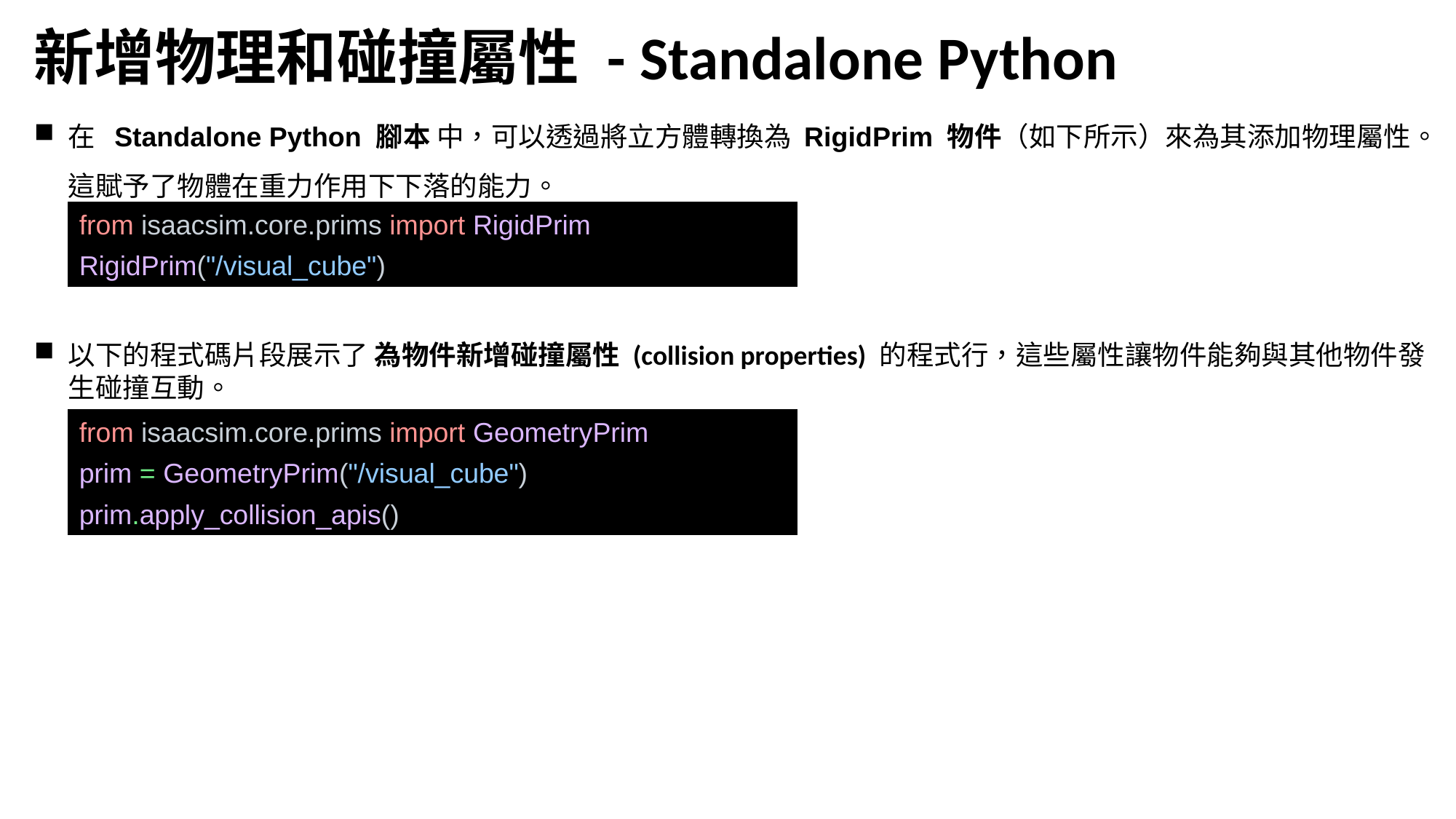

新增物理和碰撞屬性 - Standalone Python
在  Standalone Python 腳本 中，可以透過將立方體轉換為 RigidPrim 物件（如下所示）來為其添加物理屬性。這賦予了物體在重力作用下下落的能力。
from isaacsim.core.prims import RigidPrim
RigidPrim("/visual_cube")
以下的程式碼片段展示了 為物件新增碰撞屬性 (collision properties) 的程式行，這些屬性讓物件能夠與其他物件發生碰撞互動。
from isaacsim.core.prims import GeometryPrim
prim = GeometryPrim("/visual_cube")
prim.apply_collision_apis()